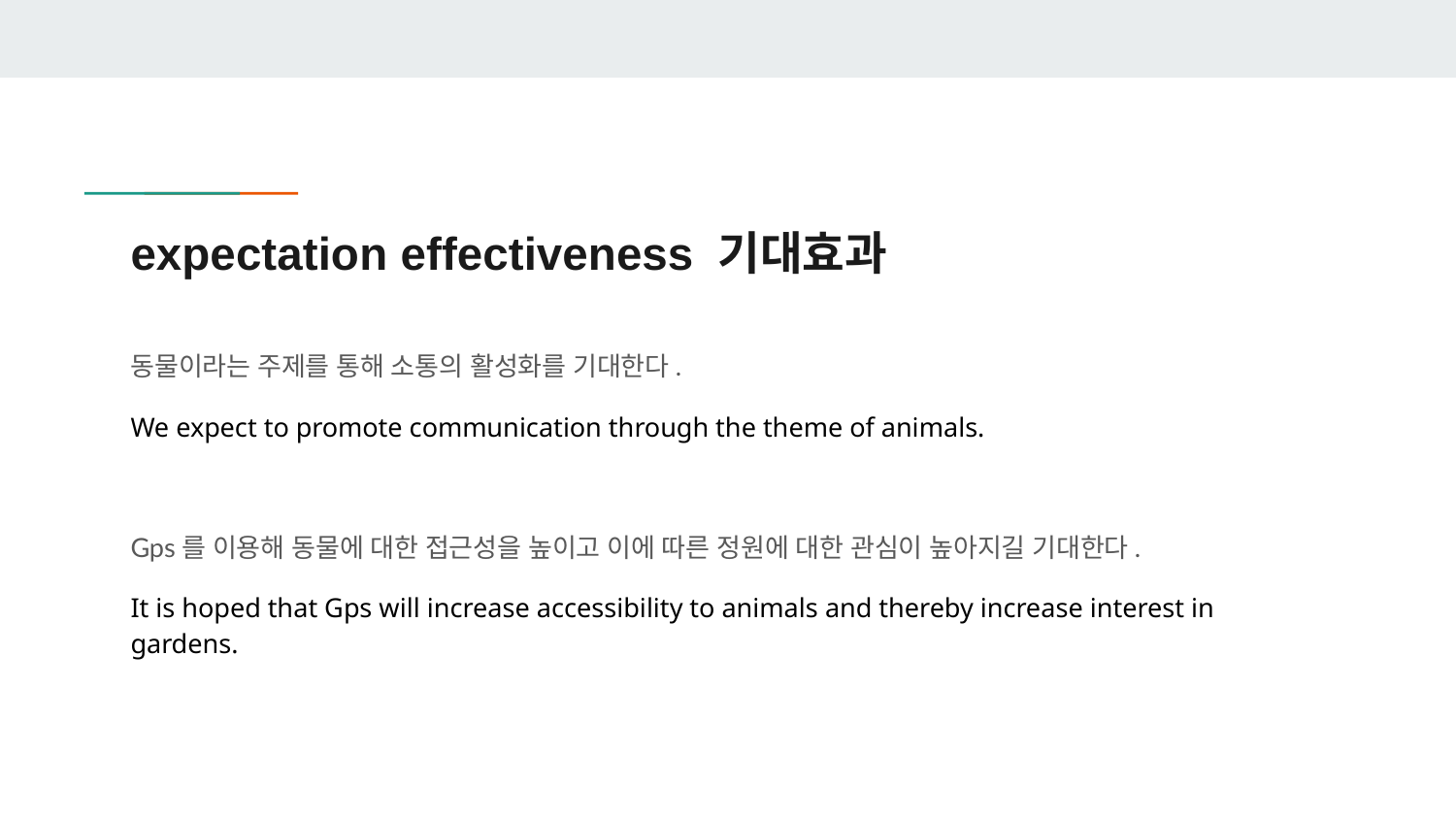

# expectation effectiveness 기대효과
동물이라는 주제를 통해 소통의 활성화를 기대한다.
We expect to promote communication through the theme of animals.

Gps를 이용해 동물에 대한 접근성을 높이고 이에 따른 정원에 대한 관심이 높아지길 기대한다.
It is hoped that Gps will increase accessibility to animals and thereby increase interest in gardens.